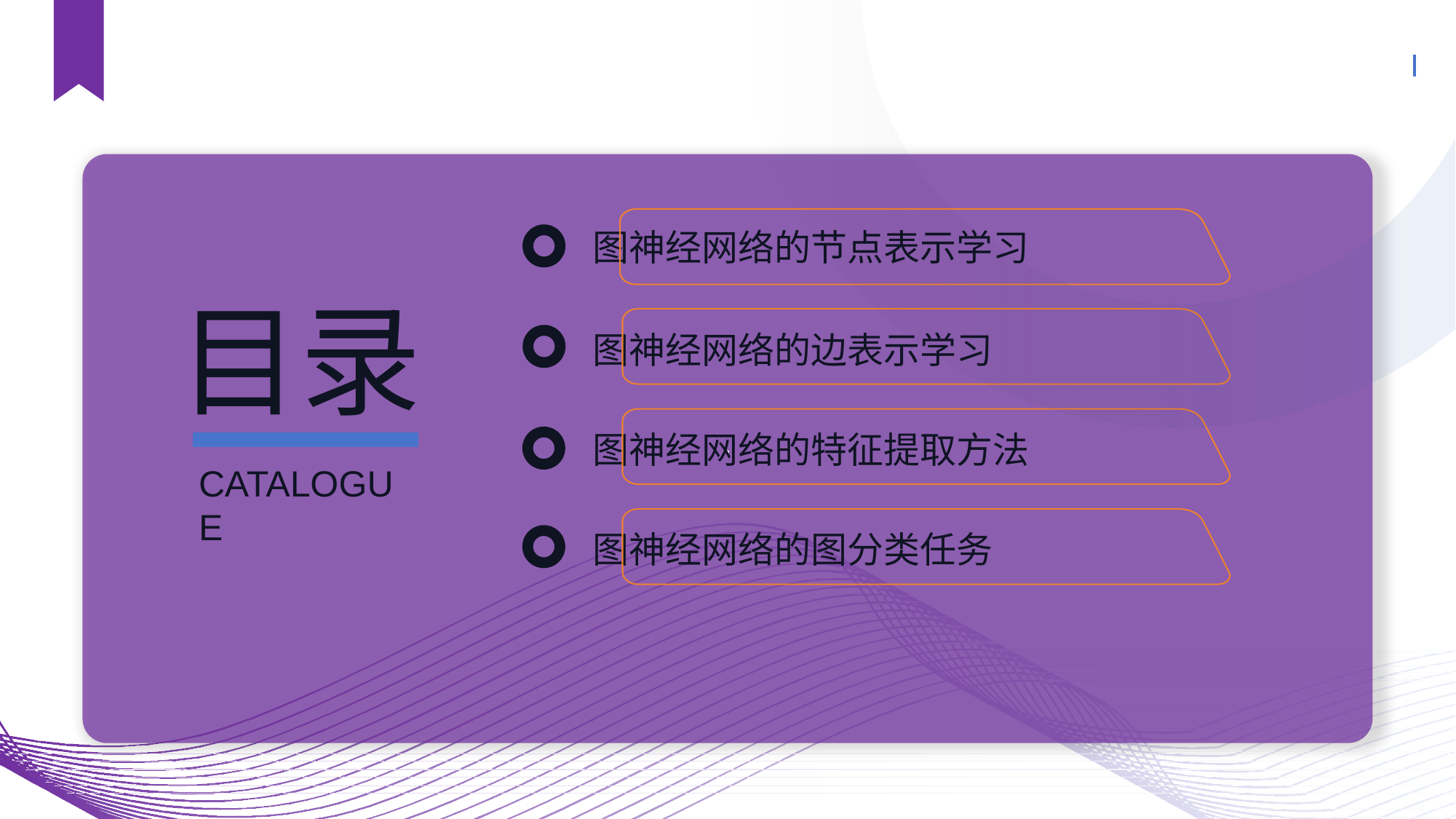

·

图神经网络的节点表示学习

目录
CATALOGUE

图神经网络的边表示学习

图神经网络的特征提取方法

图神经网络的图分类任务